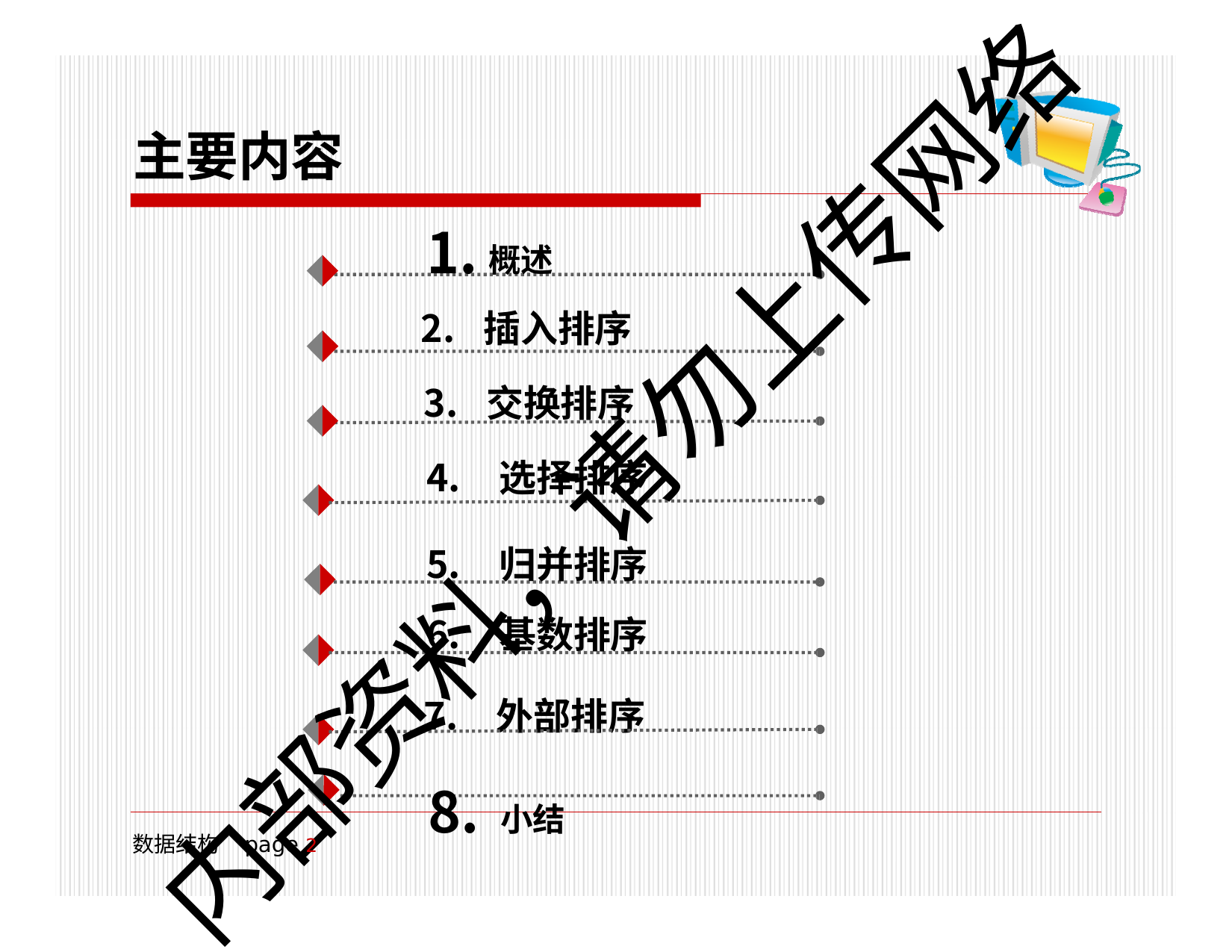

# 主要内容

概述
插入排序
交换排序
选择排序

归并排序
基数排序
外部排序

小结

内部资料，请勿上传网络

数据结构	page 2